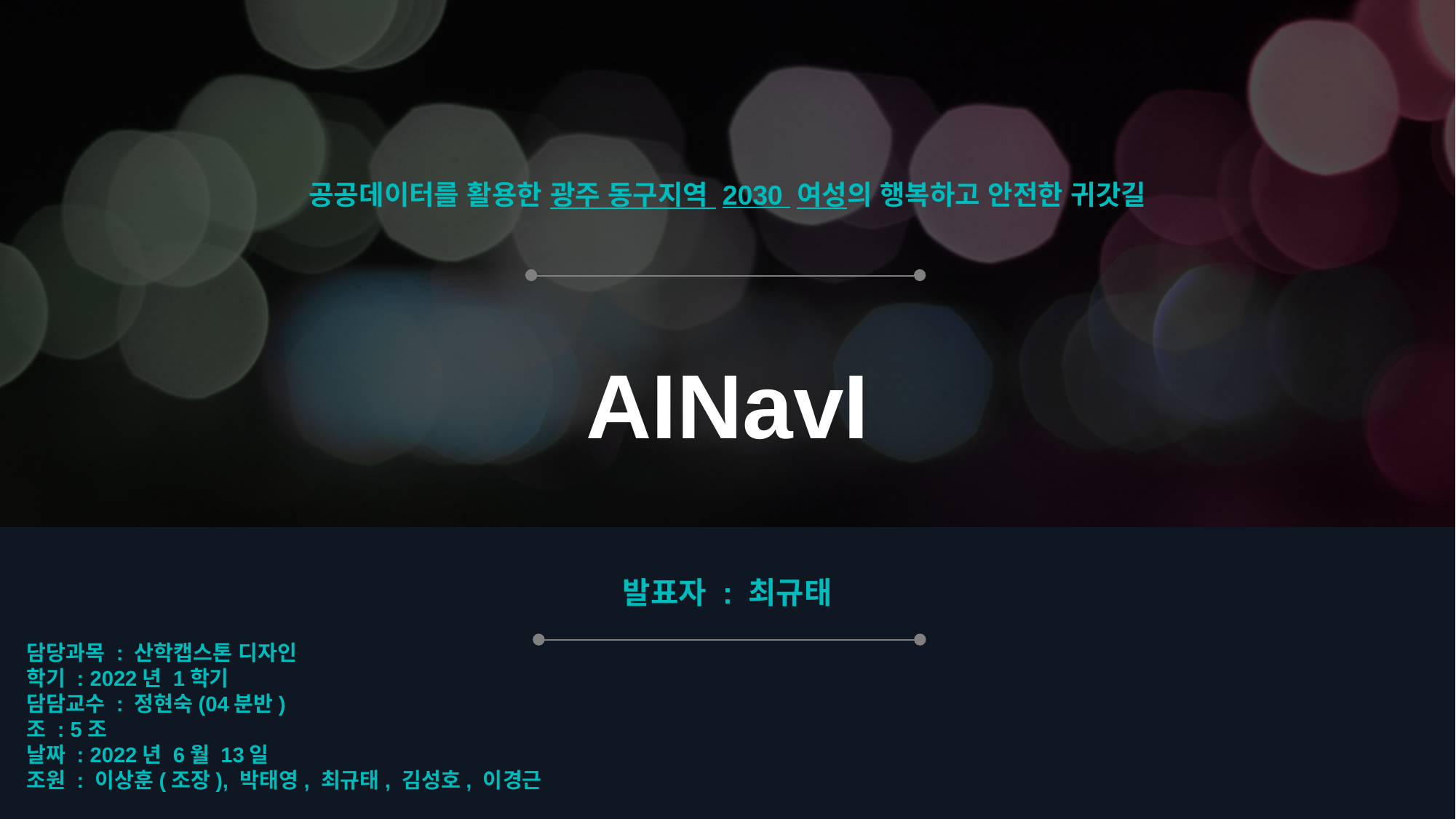

공공데이터를 활용한 광주 동구지역 2030 여성의 행복하고 안전한 귀갓길
# AINavI
발표자 : 최규태
담당과목 : 산학캡스톤 디자인
학기 : 2022년 1학기
담담교수 : 정현숙(04분반)
조 : 5조
날짜 : 2022년 6월 13일
조원 : 이상훈(조장), 박태영, 최규태, 김성호, 이경근